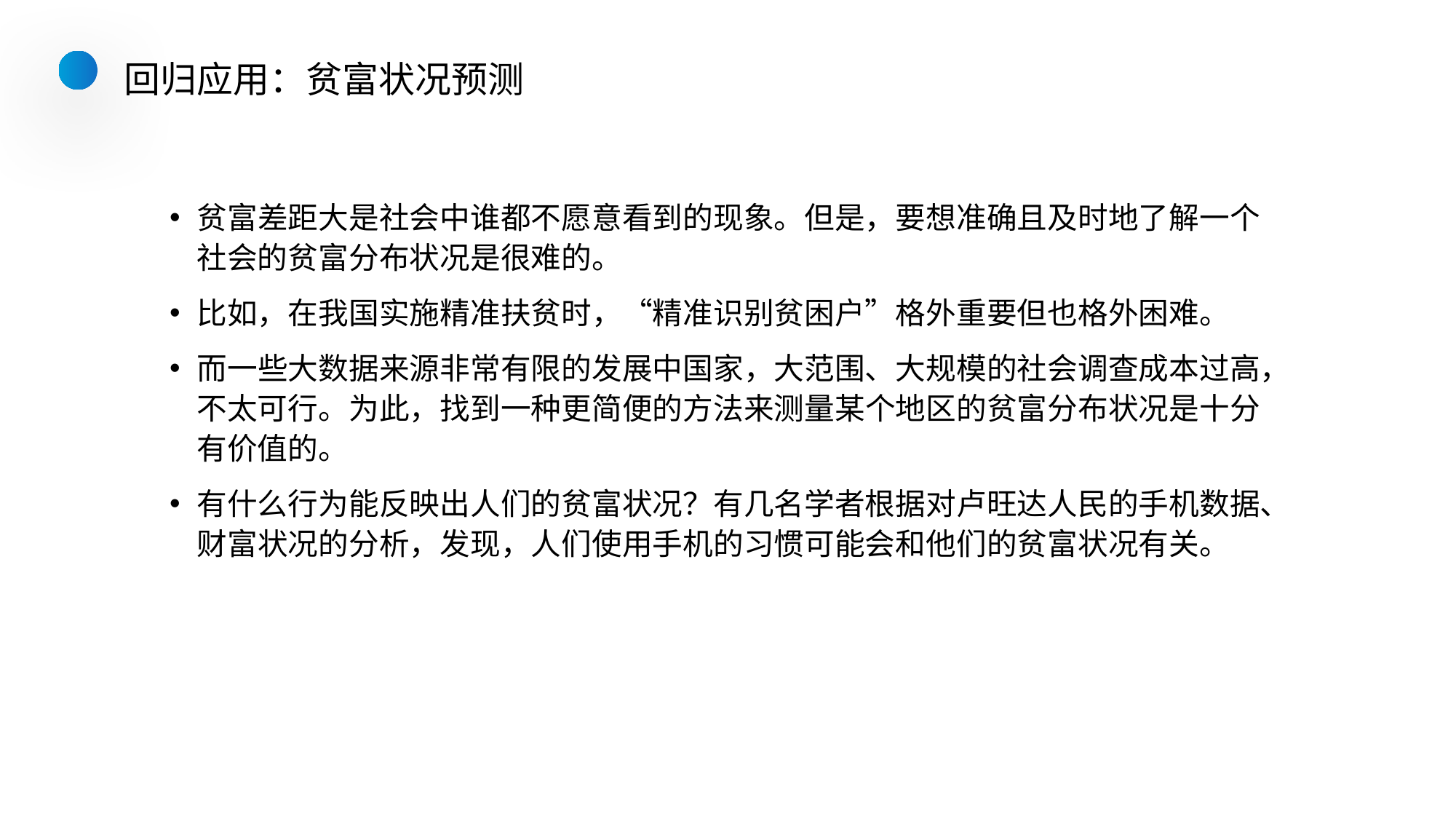

回归应用：贫富状况预测
贫富差距大是社会中谁都不愿意看到的现象。但是，要想准确且及时地了解一个社会的贫富分布状况是很难的。
比如，在我国实施精准扶贫时，“精准识别贫困户”格外重要但也格外困难。
而一些大数据来源非常有限的发展中国家，大范围、大规模的社会调查成本过高，不太可行。为此，找到一种更简便的方法来测量某个地区的贫富分布状况是十分有价值的。
有什么行为能反映出人们的贫富状况？有几名学者根据对卢旺达人民的手机数据、财富状况的分析，发现，人们使用手机的习惯可能会和他们的贫富状况有关。